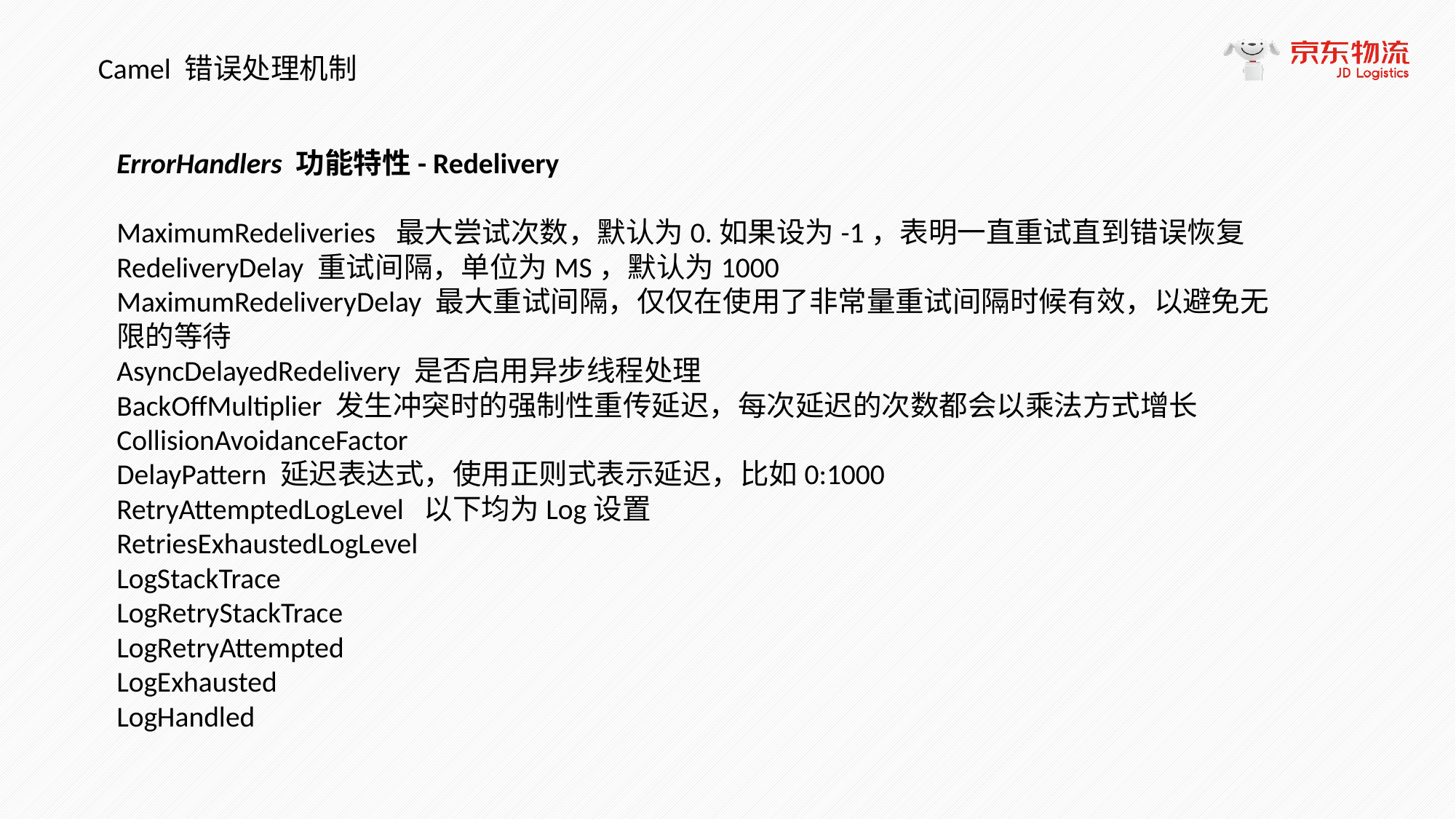

Camel 错误处理机制
ErrorHandlers 功能特性- Redelivery

MaximumRedeliveries  最大尝试次数，默认为0.如果设为-1，表明一直重试直到错误恢复
RedeliveryDelay 重试间隔，单位为MS，默认为1000
MaximumRedeliveryDelay 最大重试间隔，仅仅在使用了非常量重试间隔时候有效，以避免无限的等待
AsyncDelayedRedelivery 是否启用异步线程处理
BackOffMultiplier 发生冲突时的强制性重传延迟，每次延迟的次数都会以乘法方式增长
CollisionAvoidanceFactor
DelayPattern 延迟表达式，使用正则式表示延迟，比如0:1000
RetryAttemptedLogLevel  以下均为Log设置
RetriesExhaustedLogLevel
LogStackTrace
LogRetryStackTrace
LogRetryAttempted
LogExhausted
LogHandled